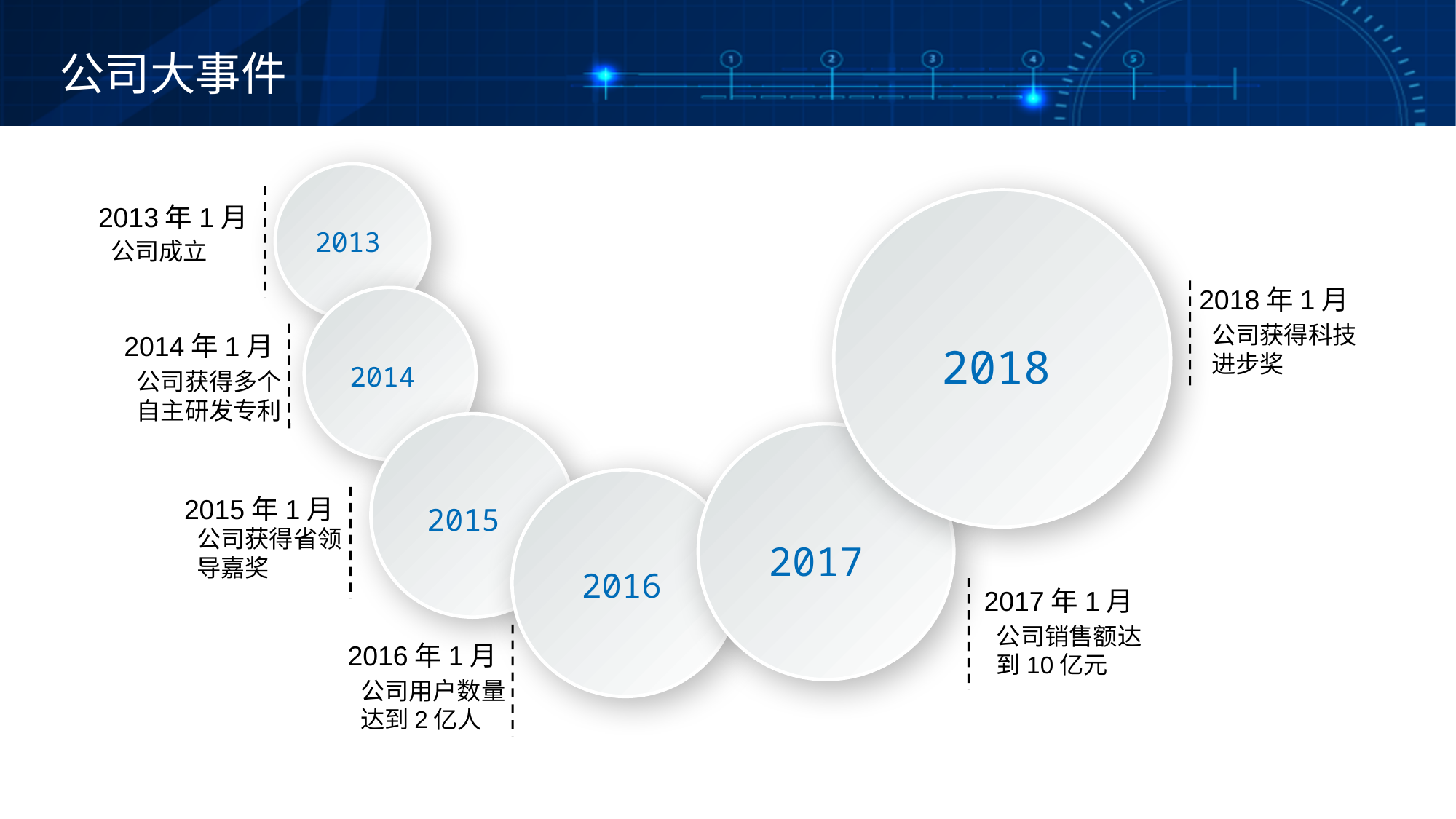

公司大事件

2013年1月
2013
公司成立
2018年1月

公司获得科技进步奖
2014年1月

2018
2014
公司获得多个自主研发专利

2015年1月

2015
公司获得省领导嘉奖
2017
2016

2017年1月
公司销售额达到10亿元

2016年1月
公司用户数量达到2亿人